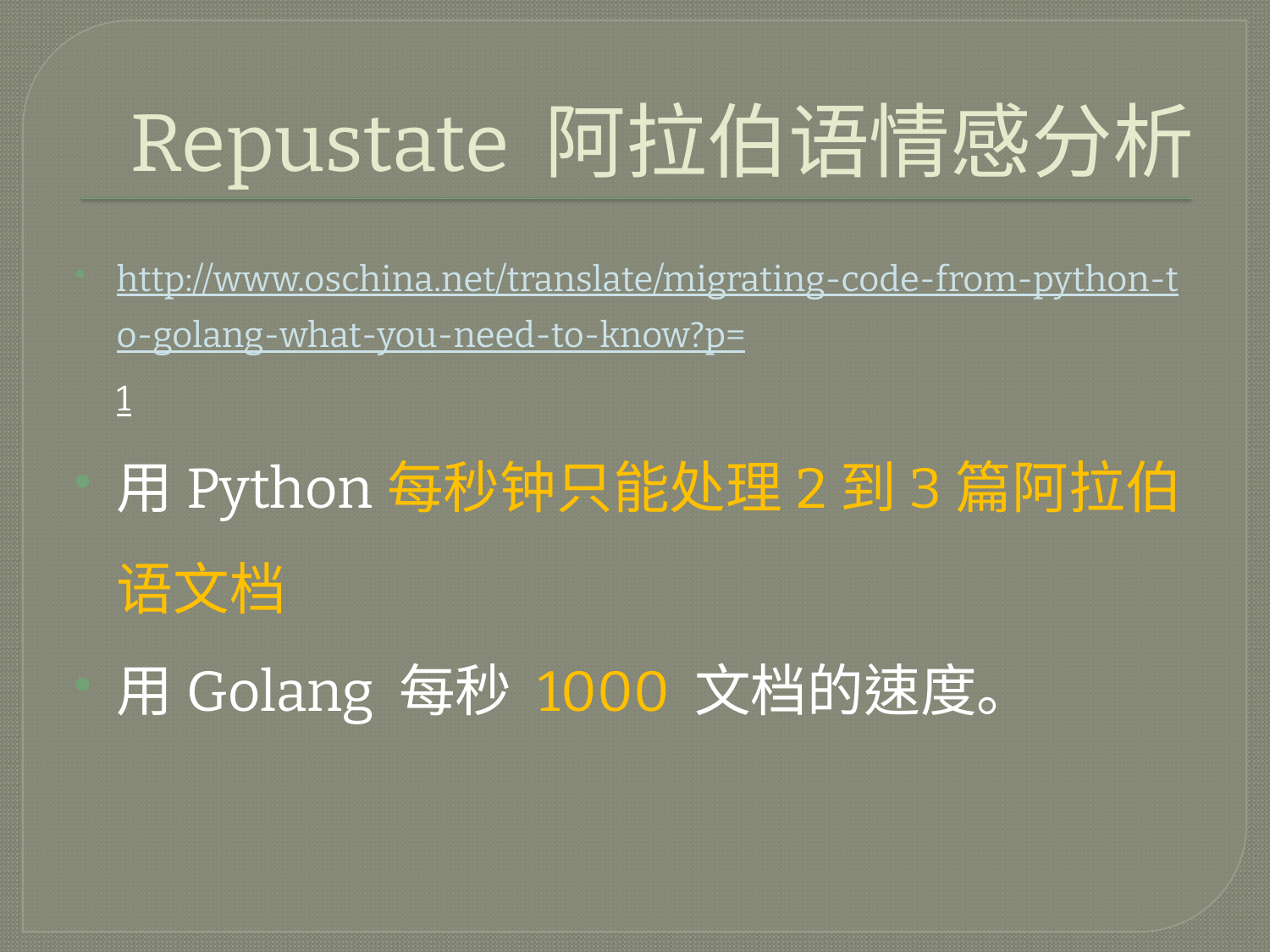

# Repustate 阿拉伯语情感分析
http://www.oschina.net/translate/migrating-code-from-python-to-golang-what-you-need-to-know?p=1
用Python每秒钟只能处理2到3篇阿拉伯语文档
用Golang 每秒 1000 文档的速度。